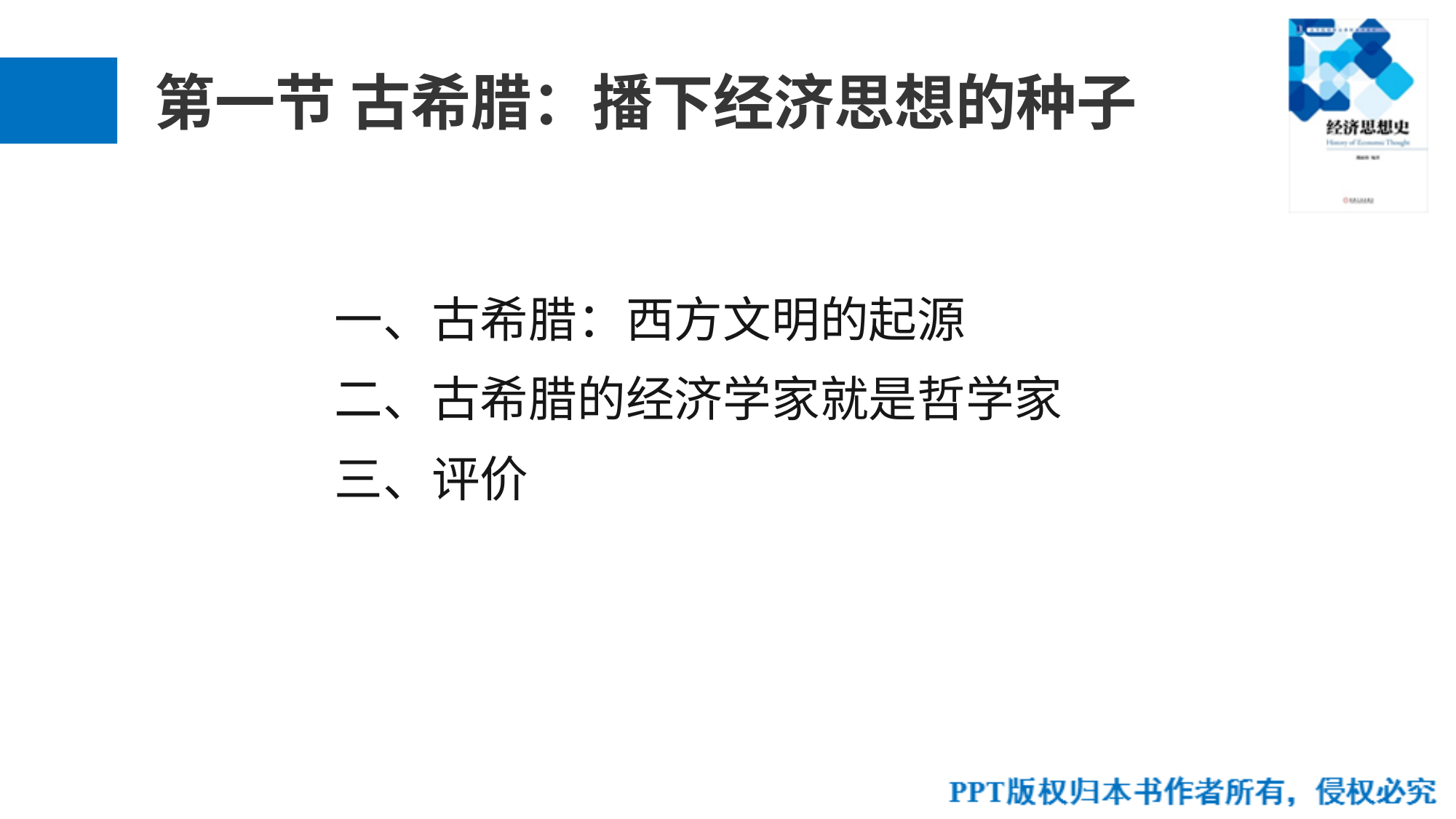

# 第一节 古希腊：播下经济思想的种子

一、古希腊：西方文明的起源
二、古希腊的经济学家就是哲学家
三、评价
3